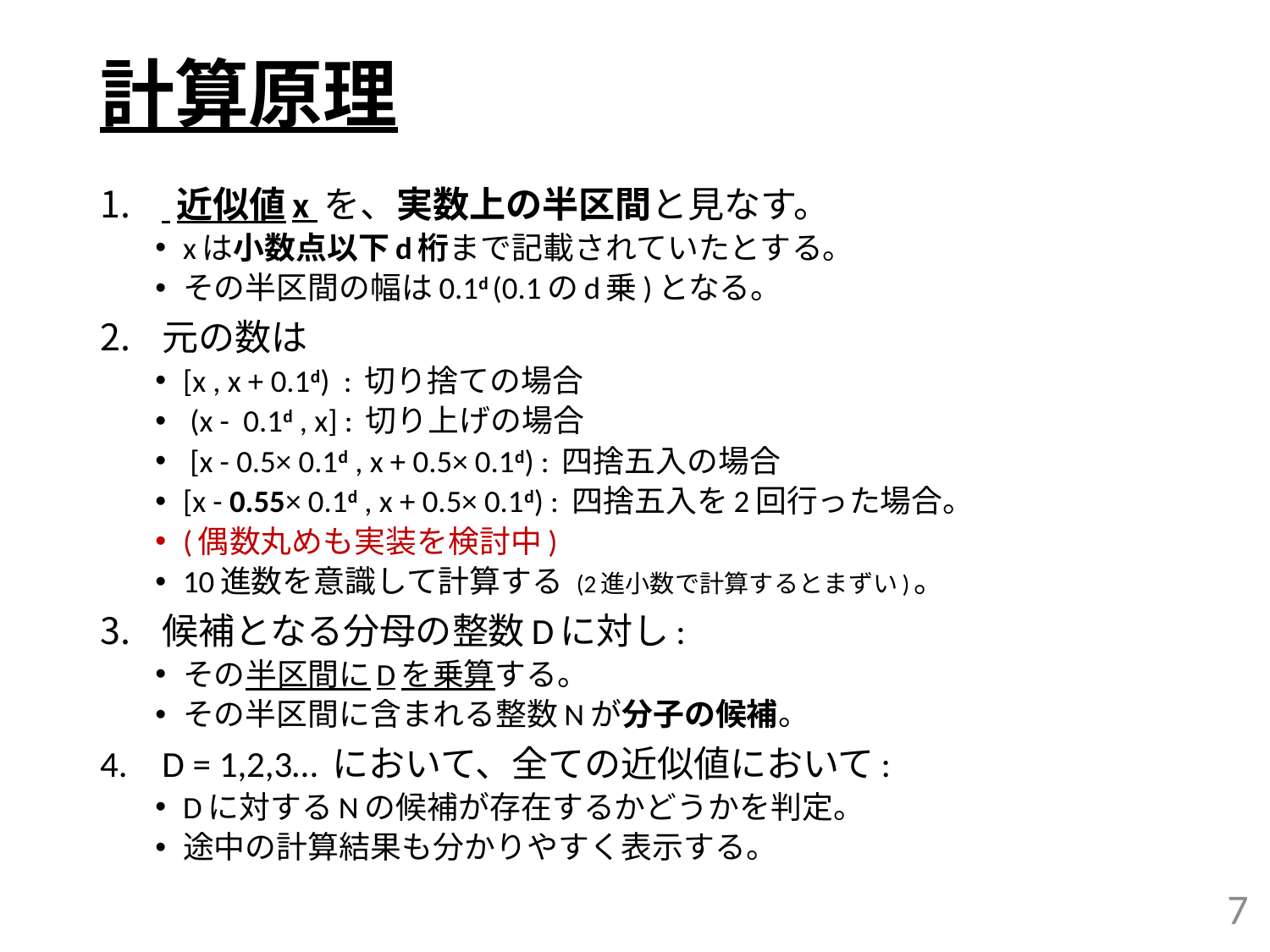

# 計算原理
 近似値x を、実数上の半区間と見なす。
xは小数点以下d桁まで記載されていたとする。
その半区間の幅は0.1d (0.1のd乗)となる。
元の数は
[x , x + 0.1d)  : 切り捨ての場合
 (x -  0.1d , x] : 切り上げの場合
 [x - 0.5× 0.1d , x + 0.5× 0.1d) : 四捨五入の場合
[x - 0.55× 0.1d , x + 0.5× 0.1d) : 四捨五入を2回行った場合。
(偶数丸めも実装を検討中)
10進数を意識して計算する (2進小数で計算するとまずい)。
候補となる分母の整数Dに対し:
その半区間にDを乗算する。
その半区間に含まれる整数Nが分子の候補。
D = 1,2,3… において、全ての近似値において:
Dに対するNの候補が存在するかどうかを判定。
途中の計算結果も分かりやすく表示する。

7